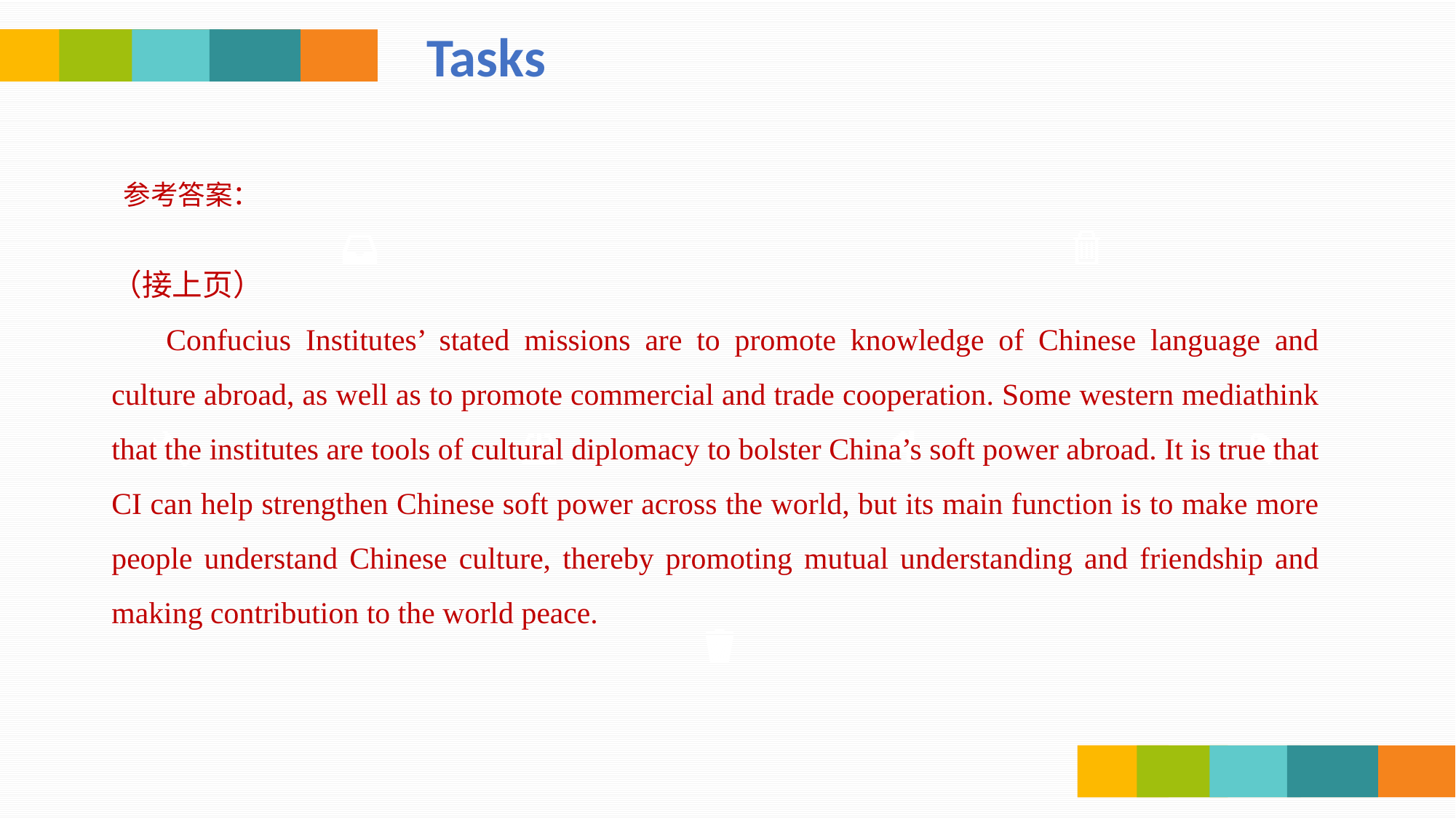

Tasks

参考答案：

（接上页）
Confucius Institutes’ stated missions are to promote knowledge of Chinese language and culture abroad, as well as to promote commercial and trade cooperation. Some western mediathink that the institutes are tools of cultural diplomacy to bolster China’s soft power abroad. It is true that CI can help strengthen Chinese soft power across the world, but its main function is to make more people understand Chinese culture, thereby promoting mutual understanding and friendship and making contribution to the world peace.